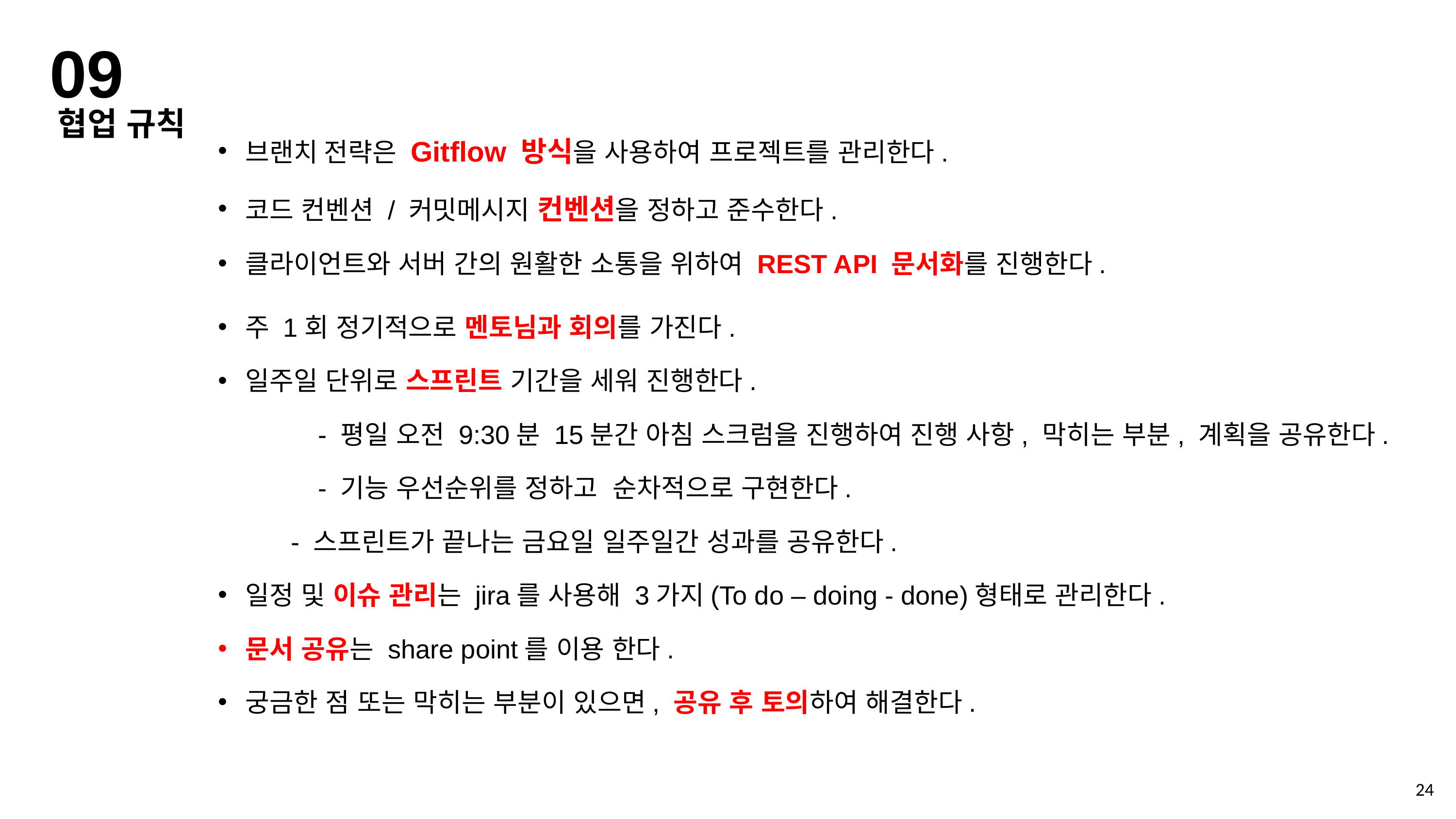

09
협업 규칙
브랜치 전략은 Gitflow 방식을 사용하여 프로젝트를 관리한다.
코드 컨벤션 / 커밋메시지 컨벤션을 정하고 준수한다.
클라이언트와 서버 간의 원활한 소통을 위하여 REST API 문서화를 진행한다.
주 1회 정기적으로 멘토님과 회의를 가진다.
일주일 단위로 스프린트 기간을 세워 진행한다.
	- 평일 오전 9:30분 15분간 아침 스크럼을 진행하여 진행 사항, 막히는 부분, 계획을 공유한다.
   	- 기능 우선순위를 정하고  순차적으로 구현한다.
  	- 스프린트가 끝나는 금요일 일주일간 성과를 공유한다.
일정 및 이슈 관리는 jira를 사용해 3가지(To do – doing - done)형태로 관리한다.
문서 공유는 share point를 이용 한다.
궁금한 점 또는 막히는 부분이 있으면, 공유 후 토의하여 해결한다.
24